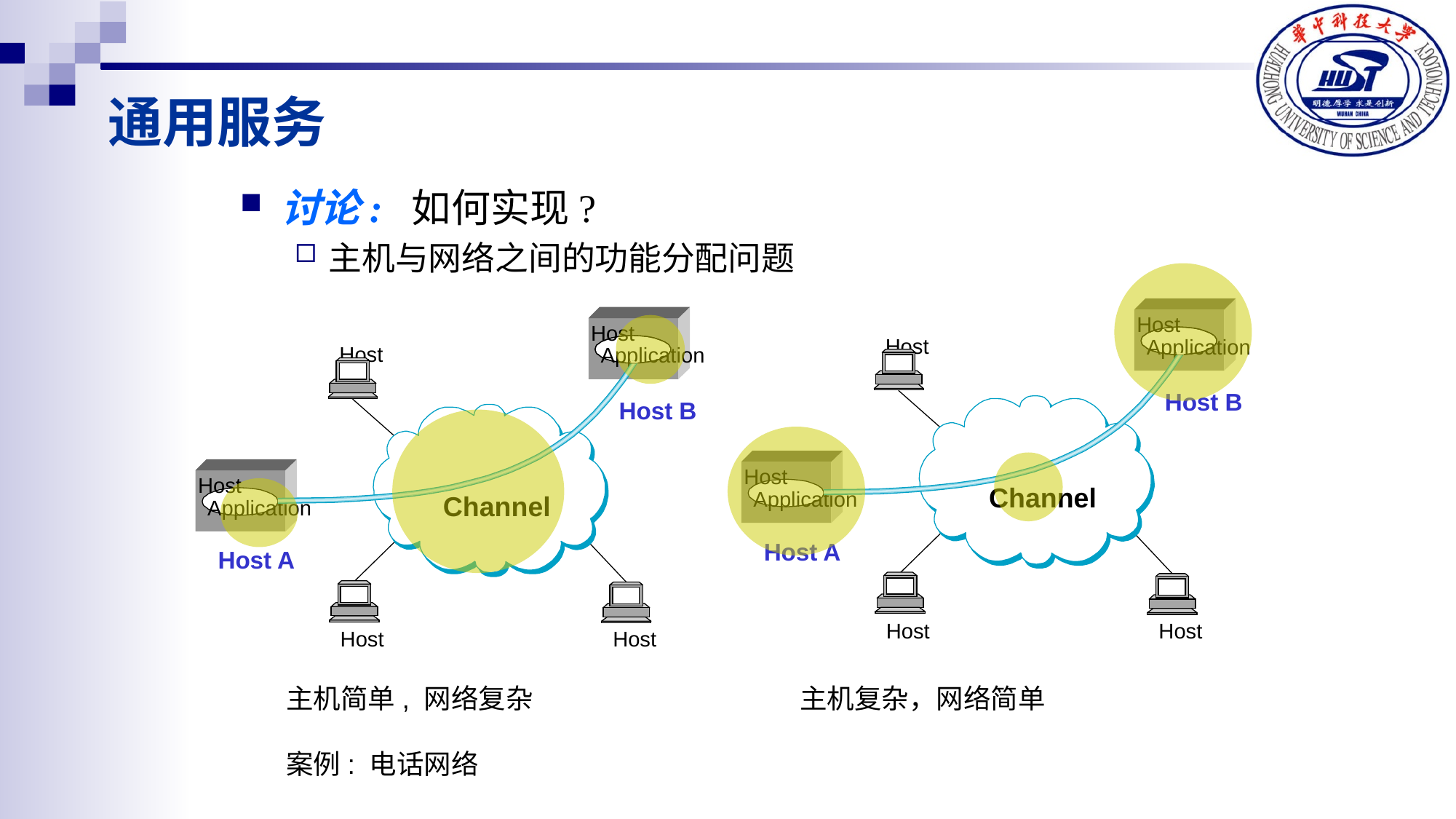

# 通用服务
讨论:  如何实现?
主机与网络之间的功能分配问题

Host

Host
Application

Host B

Host

Channel
Application
Host A

Host
Host

Host

Host
Application

Host B

Host

Channel
Application
Host A

Host
Host

主机简单, 网络复杂

案例: 电话网络
主机复杂，网络简单